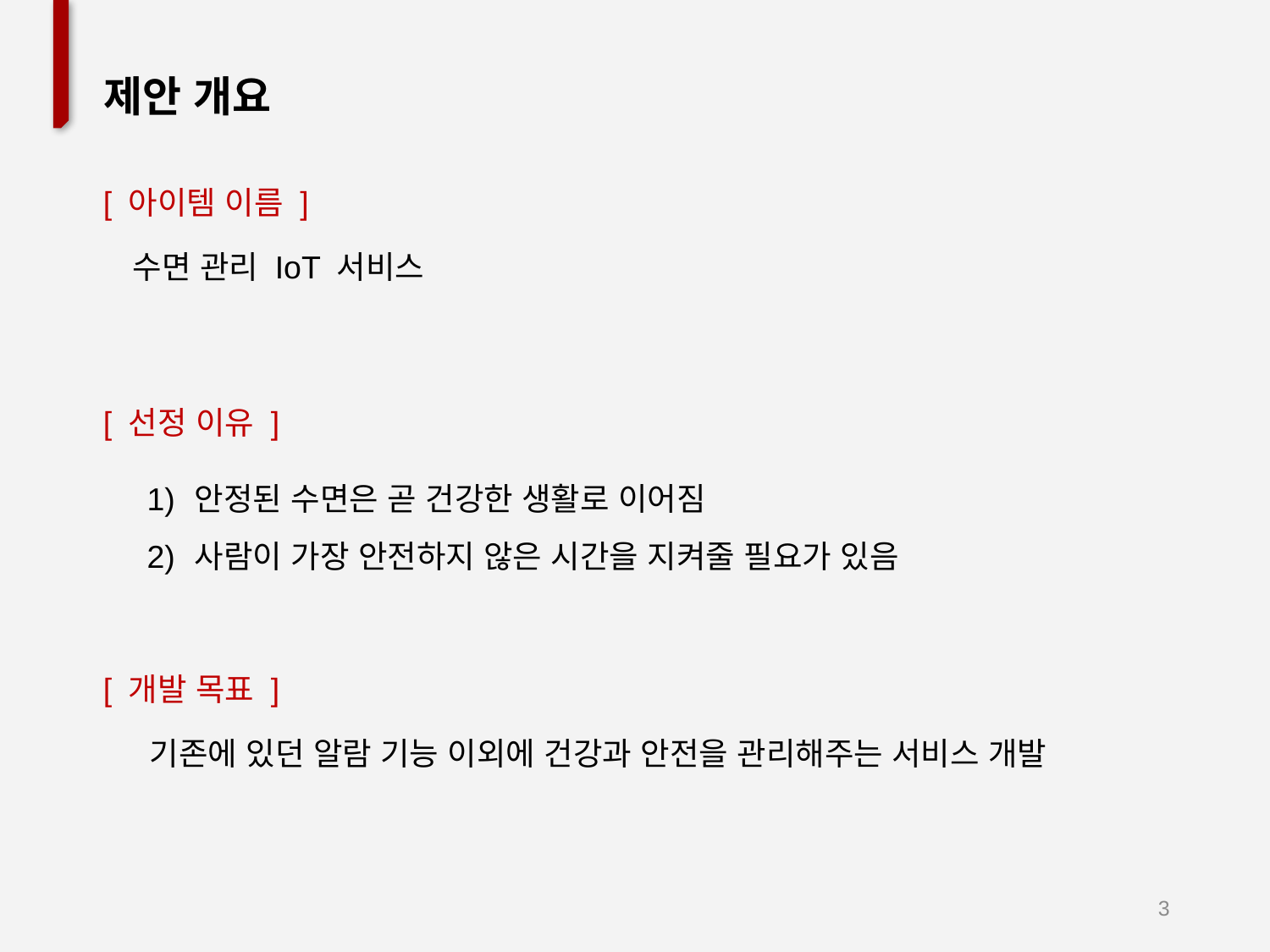

제안 개요
[ 아이템 이름 ]
수면 관리 IoT 서비스
[ 선정 이유 ]
안정된 수면은 곧 건강한 생활로 이어짐
사람이 가장 안전하지 않은 시간을 지켜줄 필요가 있음
[ 개발 목표 ]
기존에 있던 알람 기능 이외에 건강과 안전을 관리해주는 서비스 개발
3